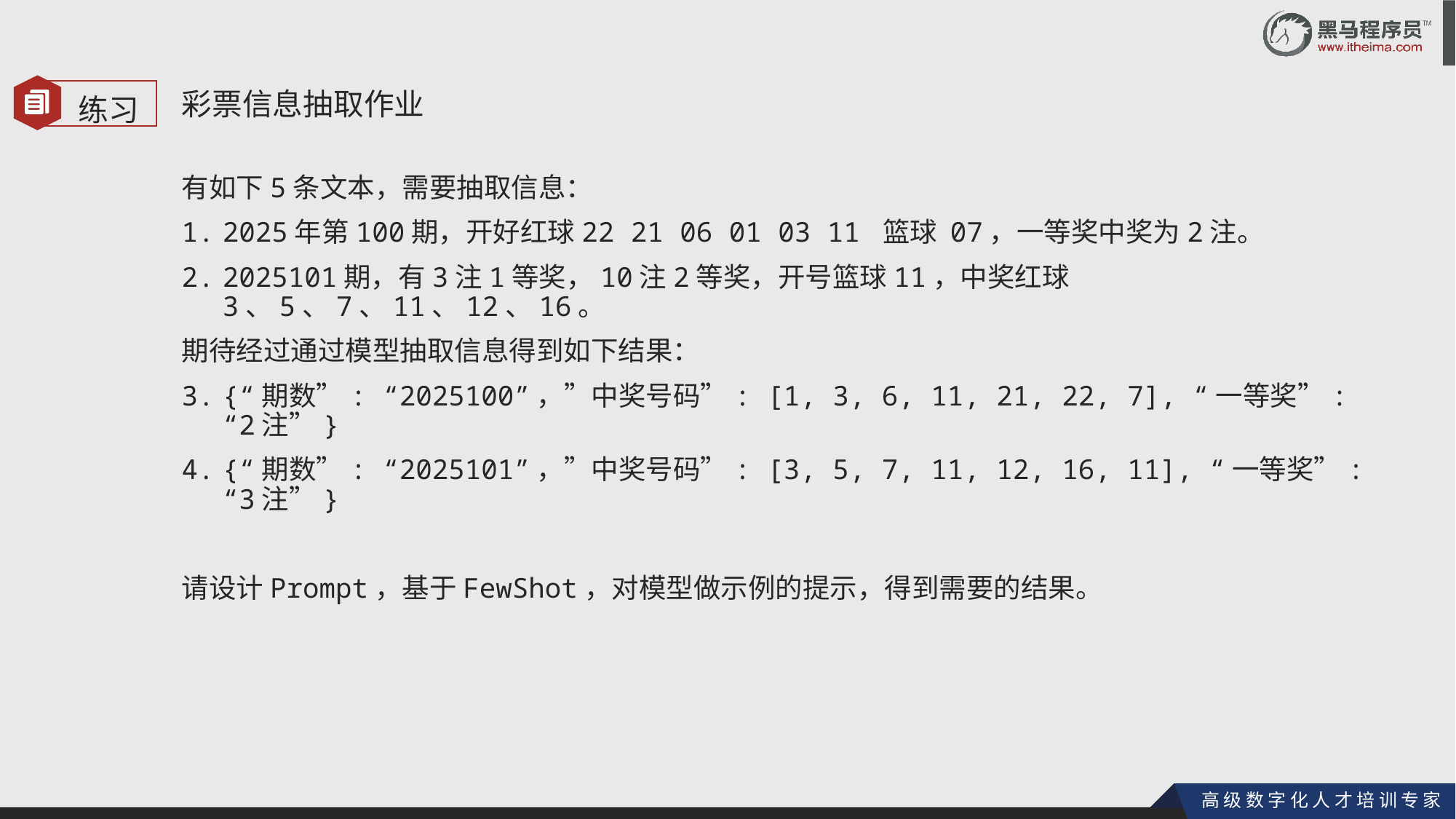

彩票信息抽取作业
有如下5条文本，需要抽取信息：
2025年第100期，开好红球22 21 06 01 03 11 篮球 07，一等奖中奖为2注。
2025101期，有3注1等奖，10注2等奖，开号篮球11，中奖红球3、5、7、11、12、16。
期待经过通过模型抽取信息得到如下结果：
{“期数”: “2025100”，”中奖号码”: [1, 3, 6, 11, 21, 22, 7], “一等奖”: “2注”}
{“期数”: “2025101”，”中奖号码”: [3, 5, 7, 11, 12, 16, 11], “一等奖”: “3注”}

请设计Prompt，基于FewShot，对模型做示例的提示，得到需要的结果。